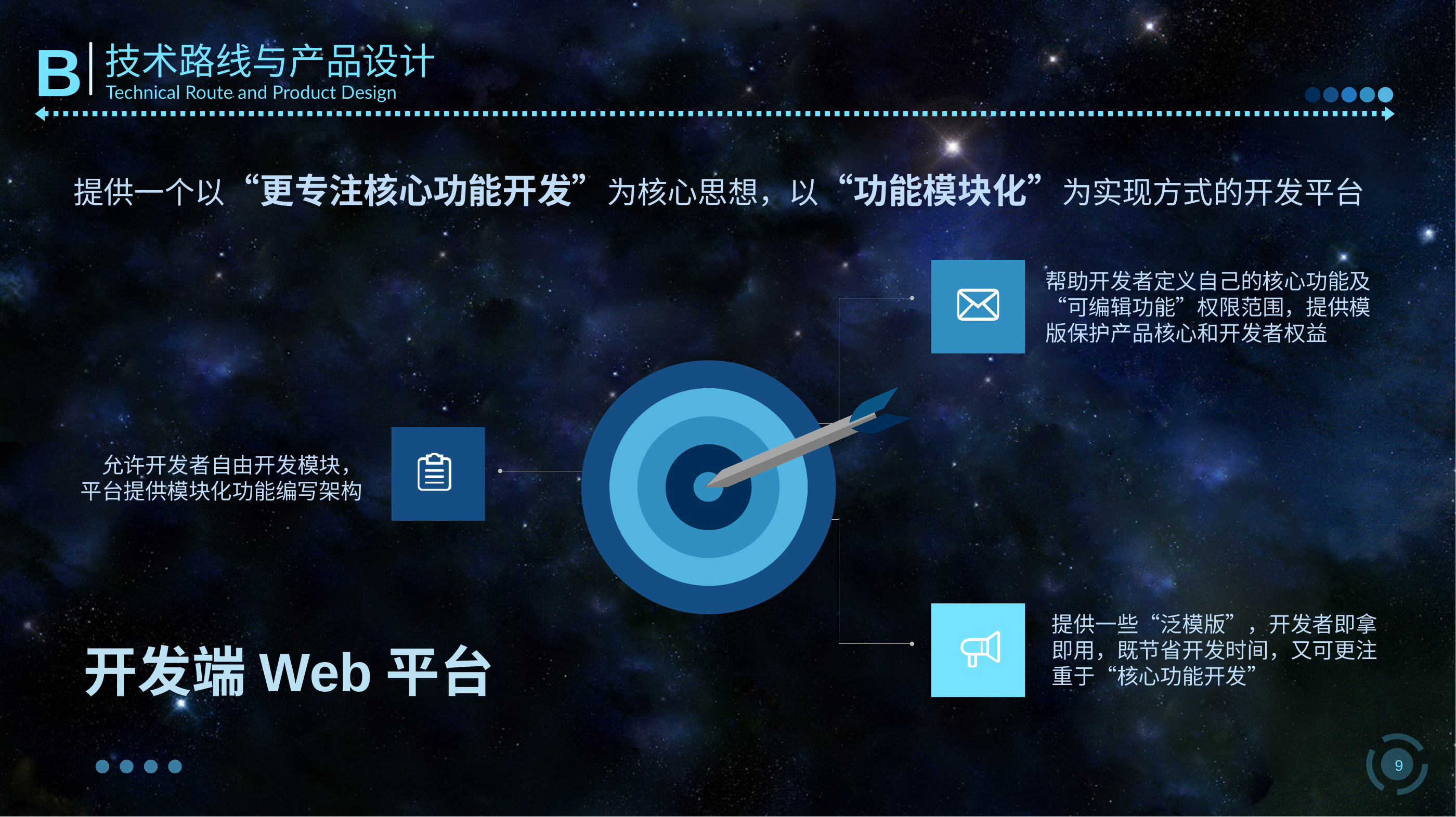

提供一个以“更专注核心功能开发”为核心思想，以“功能模块化”为实现方式的开发平台

帮助开发者定义自己的核心功能及“可编辑功能”权限范围，提供模版保护产品核心和开发者权益

提供一些“泛模版”，开发者即拿即用，既节省开发时间，又可更注重于“核心功能开发”

允许开发者自由开发模块，
平台提供模块化功能编写架构

开发端Web平台
9